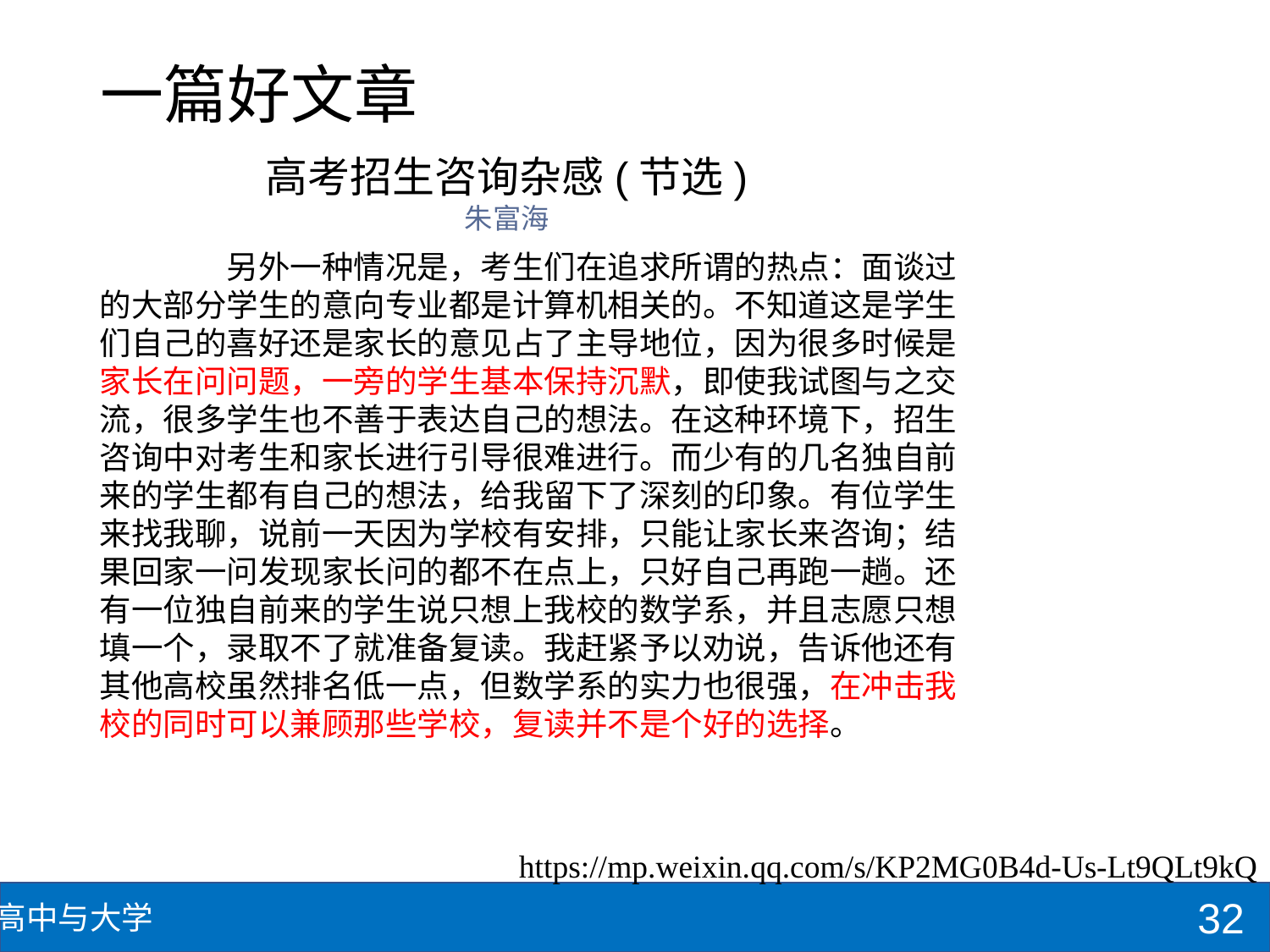

# 一篇好文章
高考招生咨询杂感(节选)
朱富海
	另外一种情况是，考生们在追求所谓的热点：面谈过的大部分学生的意向专业都是计算机相关的。不知道这是学生们自己的喜好还是家长的意见占了主导地位，因为很多时候是家长在问问题，一旁的学生基本保持沉默，即使我试图与之交流，很多学生也不善于表达自己的想法。在这种环境下，招生咨询中对考生和家长进行引导很难进行。而少有的几名独自前来的学生都有自己的想法，给我留下了深刻的印象。有位学生来找我聊，说前一天因为学校有安排，只能让家长来咨询；结果回家一问发现家长问的都不在点上，只好自己再跑一趟。还有一位独自前来的学生说只想上我校的数学系，并且志愿只想填一个，录取不了就准备复读。我赶紧予以劝说，告诉他还有其他高校虽然排名低一点，但数学系的实力也很强，在冲击我校的同时可以兼顾那些学校，复读并不是个好的选择。
https://mp.weixin.qq.com/s/KP2MG0B4d-Us-Lt9QLt9kQ
32